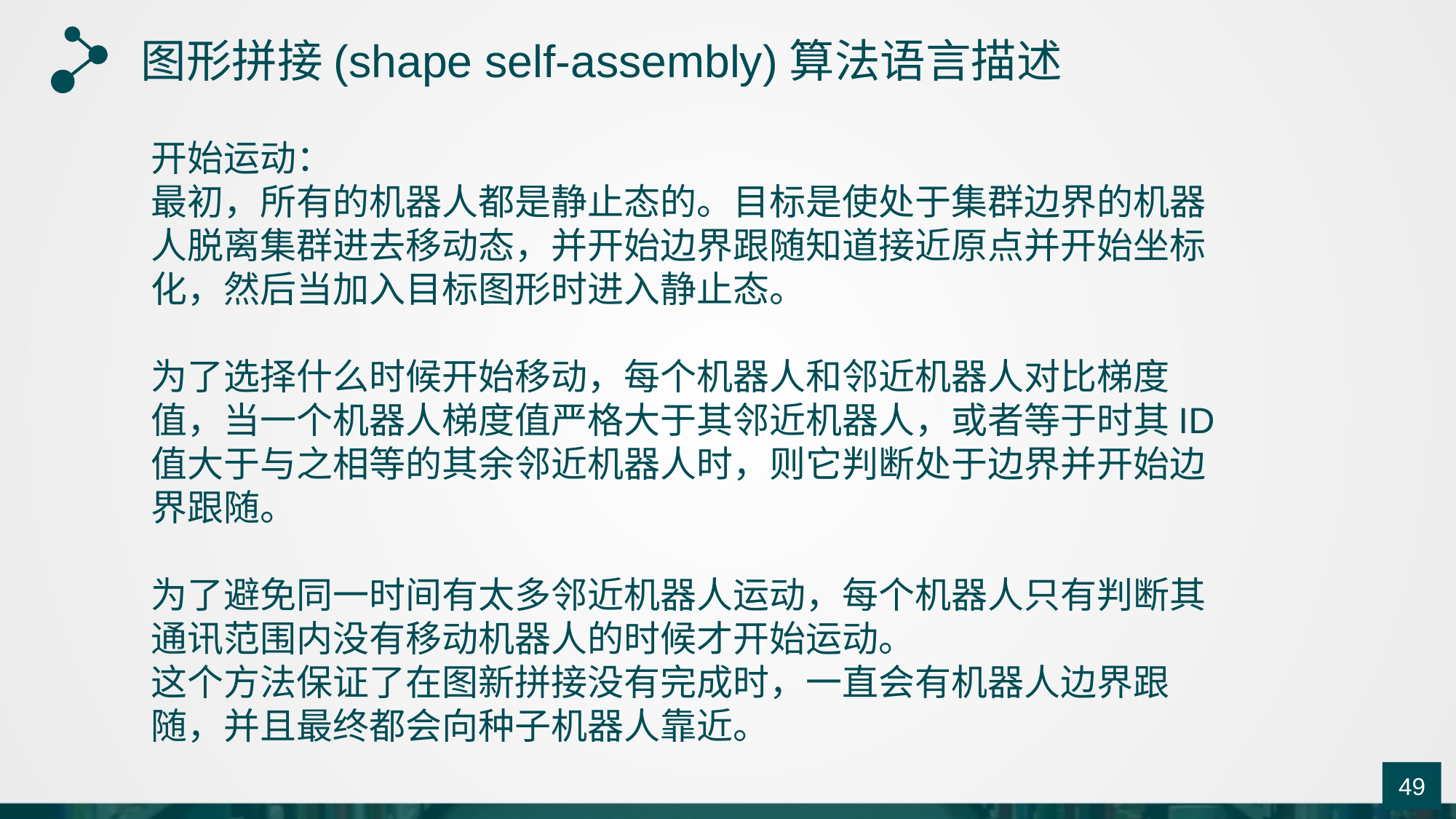

图形拼接(shape self-assembly)算法语言描述
开始运动：
最初，所有的机器人都是静止态的。目标是使处于集群边界的机器人脱离集群进去移动态，并开始边界跟随知道接近原点并开始坐标化，然后当加入目标图形时进入静止态。

为了选择什么时候开始移动，每个机器人和邻近机器人对比梯度值，当一个机器人梯度值严格大于其邻近机器人，或者等于时其ID值大于与之相等的其余邻近机器人时，则它判断处于边界并开始边界跟随。

为了避免同一时间有太多邻近机器人运动，每个机器人只有判断其通讯范围内没有移动机器人的时候才开始运动。
这个方法保证了在图新拼接没有完成时，一直会有机器人边界跟随，并且最终都会向种子机器人靠近。